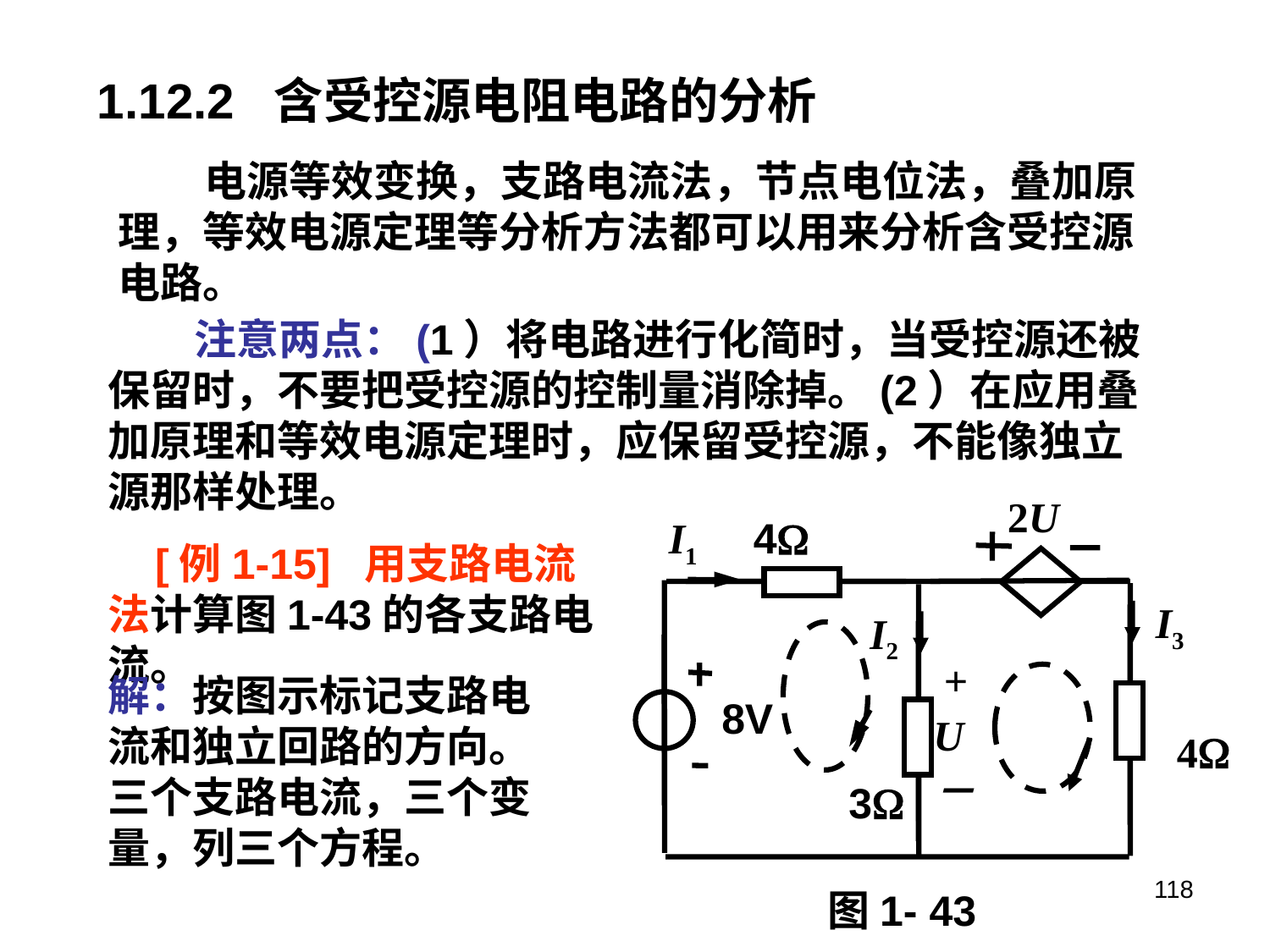

1.12.2  含受控源电阻电路的分析
        电源等效变换，支路电流法，节点电位法，叠加原理，等效电源定理等分析方法都可以用来分析含受控源电路。
        注意两点：(1）将电路进行化简时，当受控源还被保留时，不要把受控源的控制量消除掉。(2）在应用叠加原理和等效电源定理时，应保留受控源，不能像独立源那样处理。
2U
I1
4Ω

I3
I2

 +
U
－

8V

3Ω
    [例1-15]  用支路电流法计算图1-43的各支路电流。
解：按图示标记支路电流和独立回路的方向。三个支路电流，三个变量，列三个方程。
4Ω
118
图1- 43